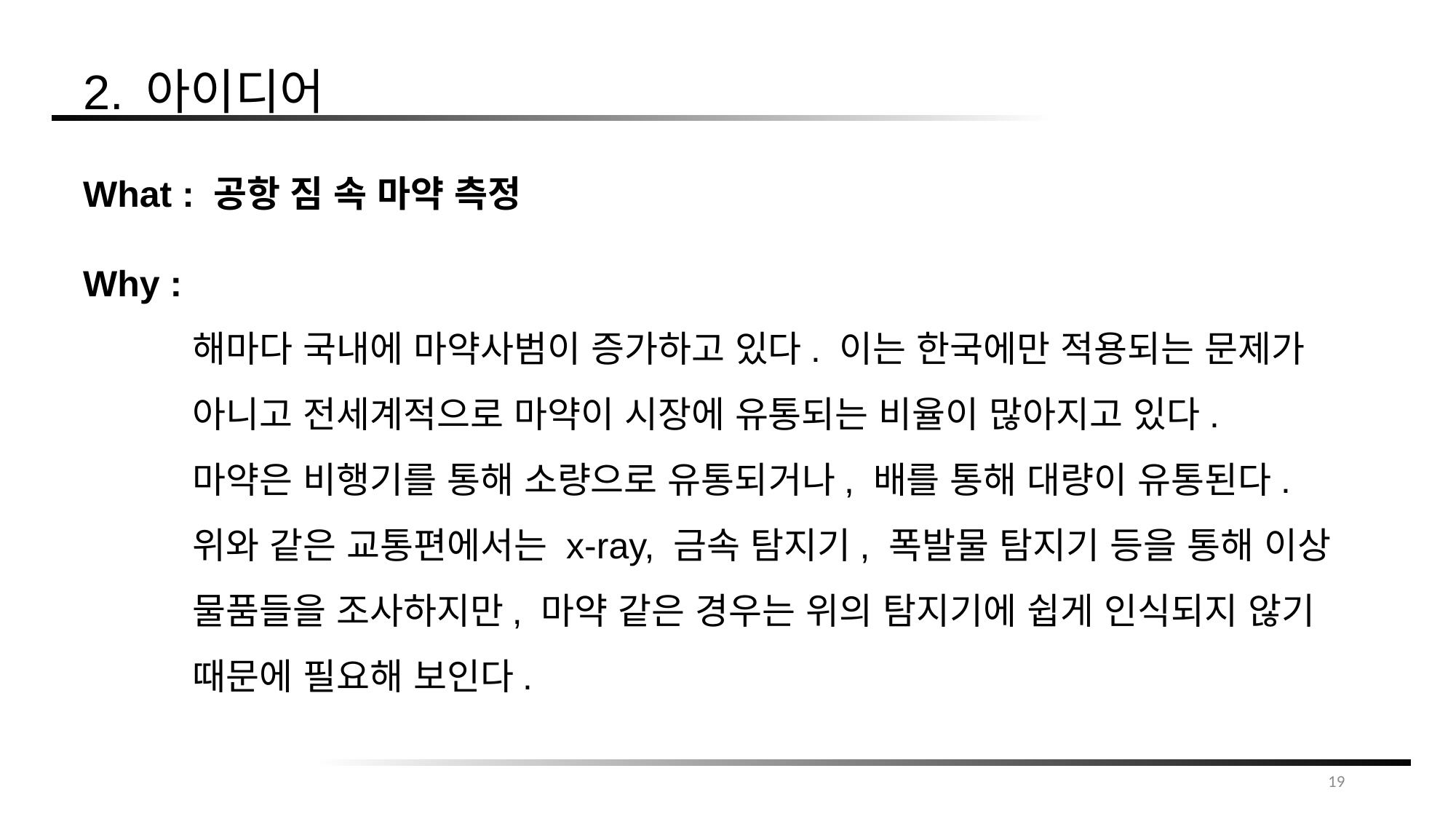

2. 아이디어
What : 공항 짐 속 마약 측정
Why :
	해마다 국내에 마약사범이 증가하고 있다. 이는 한국에만 적용되는 문제가
	아니고 전세계적으로 마약이 시장에 유통되는 비율이 많아지고 있다.
	마약은 비행기를 통해 소량으로 유통되거나, 배를 통해 대량이 유통된다.
	위와 같은 교통편에서는 x-ray, 금속 탐지기, 폭발물 탐지기 등을 통해 이상
	물품들을 조사하지만, 마약 같은 경우는 위의 탐지기에 쉽게 인식되지 않기
	때문에 필요해 보인다.
19